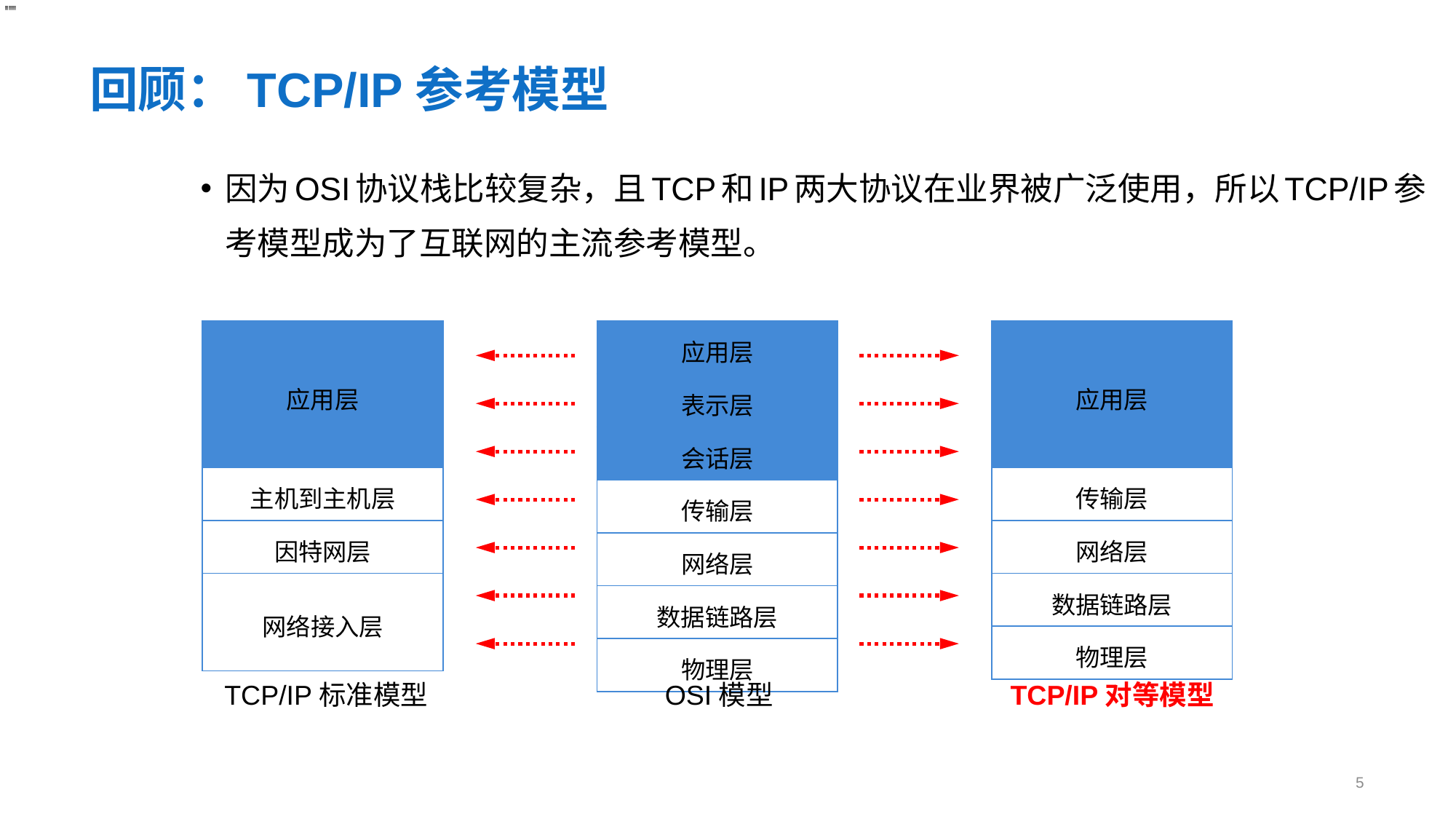

# 回顾：TCP/IP参考模型
因为OSI协议栈比较复杂，且TCP和IP两大协议在业界被广泛使用，所以TCP/IP参考模型成为了互联网的主流参考模型。

| 应用层 |
| --- |
| 传输层 |
| 网络层 |
| 数据链路层 |
| 物理层 |
| 应用层 |
| --- |
| 主机到主机层 |
| 因特网层 |
| 网络接入层 |
| 应用层 |
| --- |
| 表示层 |
| 会话层 |
| 传输层 |
| 网络层 |
| 数据链路层 |
| 物理层 |
TCP/IP标准模型
OSI模型
TCP/IP对等模型
5